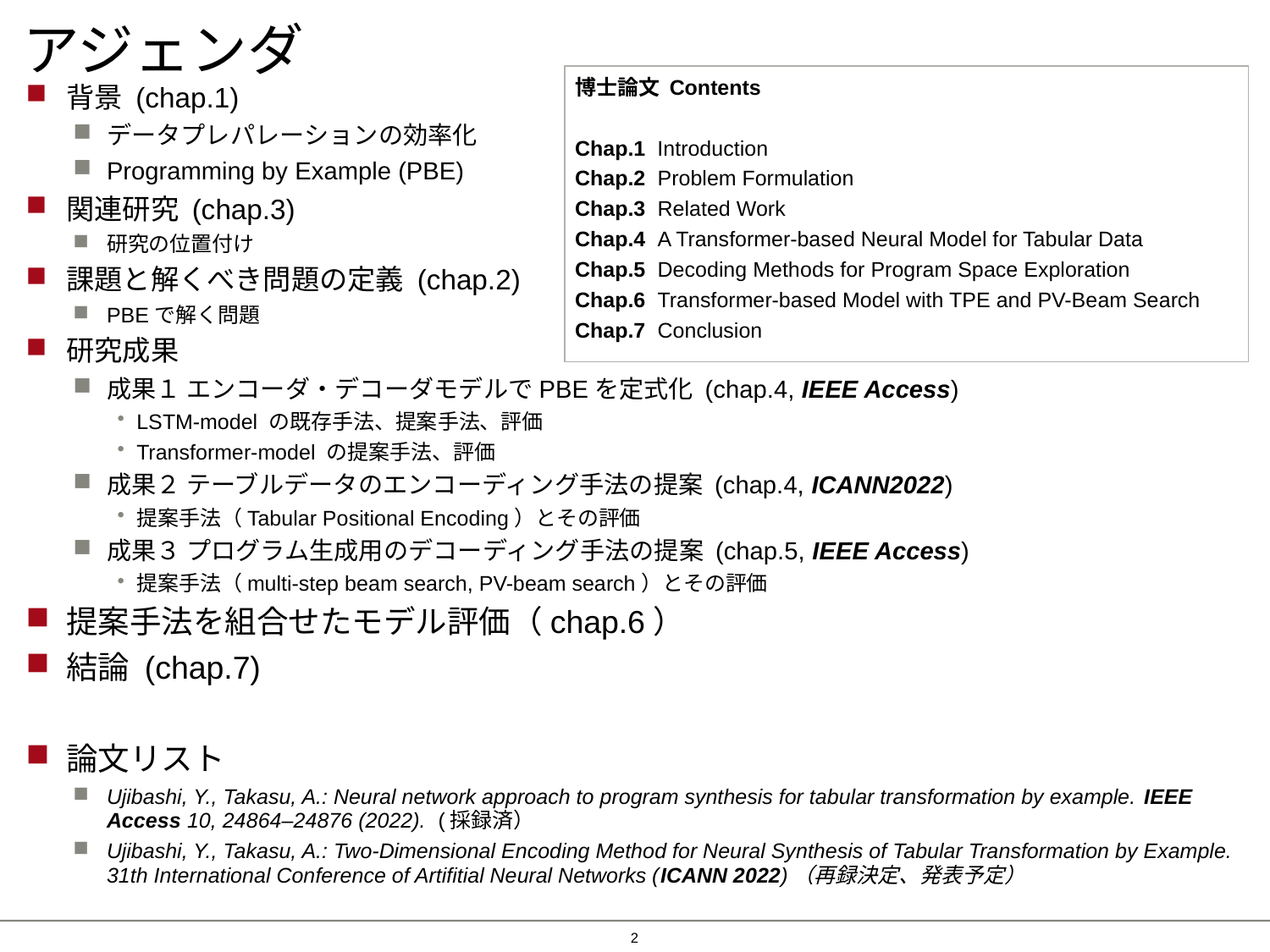

# アジェンダ
博士論文 Contents

Chap.1  Introduction
Chap.2  Problem Formulation
Chap.3  Related Work
Chap.4  A Transformer-based Neural Model for Tabular Data
Chap.5  Decoding Methods for Program Space Exploration
Chap.6  Transformer-based Model with TPE and PV-Beam Search
Chap.7  Conclusion
背景 (chap.1)
データプレパレーションの効率化
Programming by Example (PBE)
関連研究 (chap.3)
研究の位置付け
課題と解くべき問題の定義 (chap.2)
PBEで解く問題
研究成果
成果１ エンコーダ・デコーダモデルでPBEを定式化 (chap.4, IEEE Access)
LSTM-model の既存手法、提案手法、評価
Transformer-model の提案手法、評価
成果２ テーブルデータのエンコーディング手法の提案 (chap.4, ICANN2022)
提案手法（Tabular Positional Encoding）とその評価
成果３ プログラム生成用のデコーディング手法の提案 (chap.5, IEEE Access)
提案手法（multi-step beam search, PV-beam search）とその評価
提案手法を組合せたモデル評価（chap.6）
結論 (chap.7)

論文リスト
Ujibashi, Y., Takasu, A.: Neural network approach to program synthesis for tabular transformation by example. IEEE Access 10, 24864–24876 (2022).  (採録済）
Ujibashi, Y., Takasu, A.: Two-Dimensional Encoding Method for Neural Synthesis of Tabular Transformation by Example. 31th International Conference of Artifitial Neural Networks (ICANN 2022)（再録決定、発表予定）
2